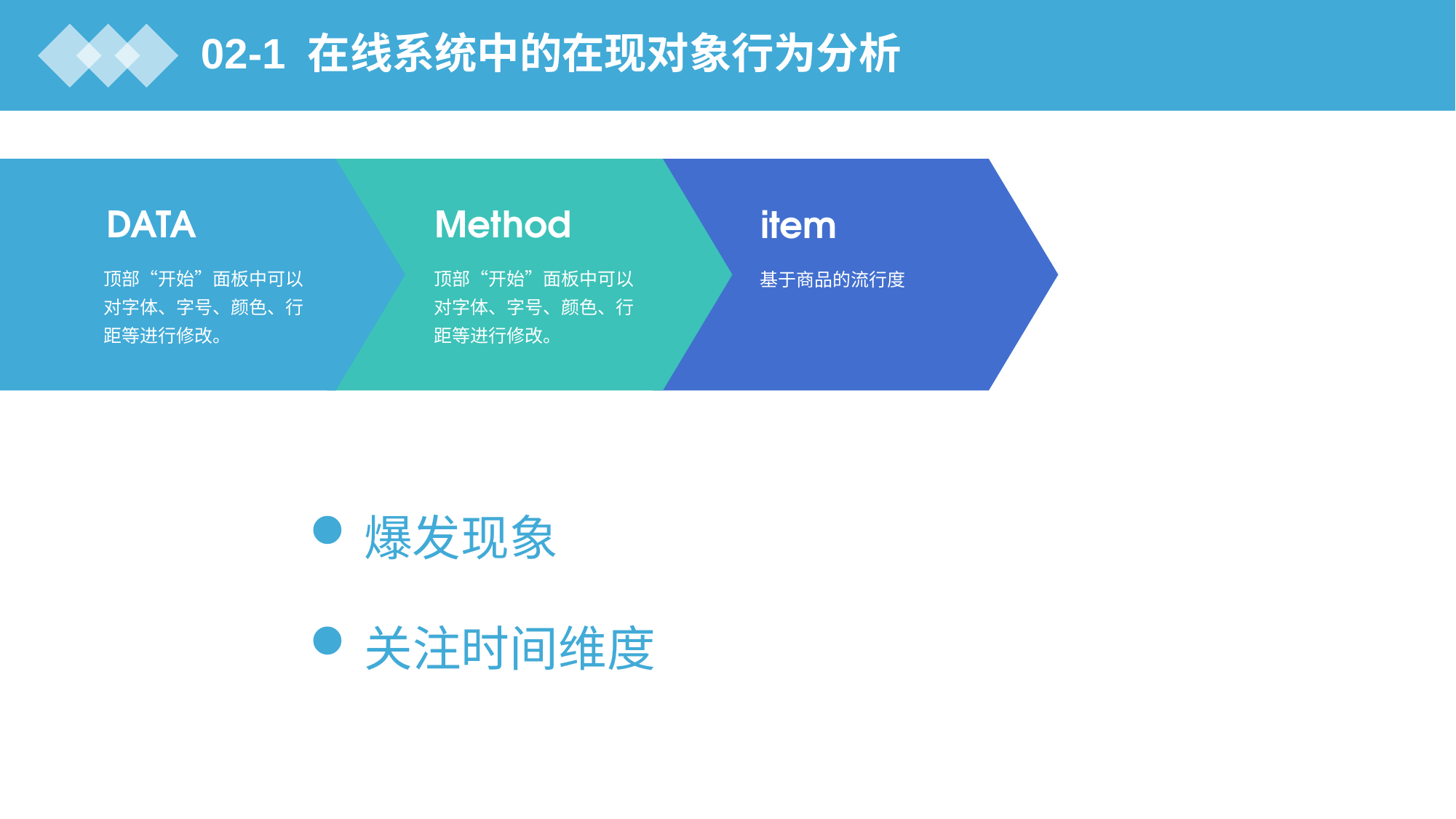

02-1 在线系统中的在现对象行为分析

DATA
Method
item
顶部“开始”面板中可以对字体、字号、颜色、行距等进行修改。
顶部“开始”面板中可以对字体、字号、颜色、行距等进行修改。
基于商品的流行度
爆发现象
关注时间维度